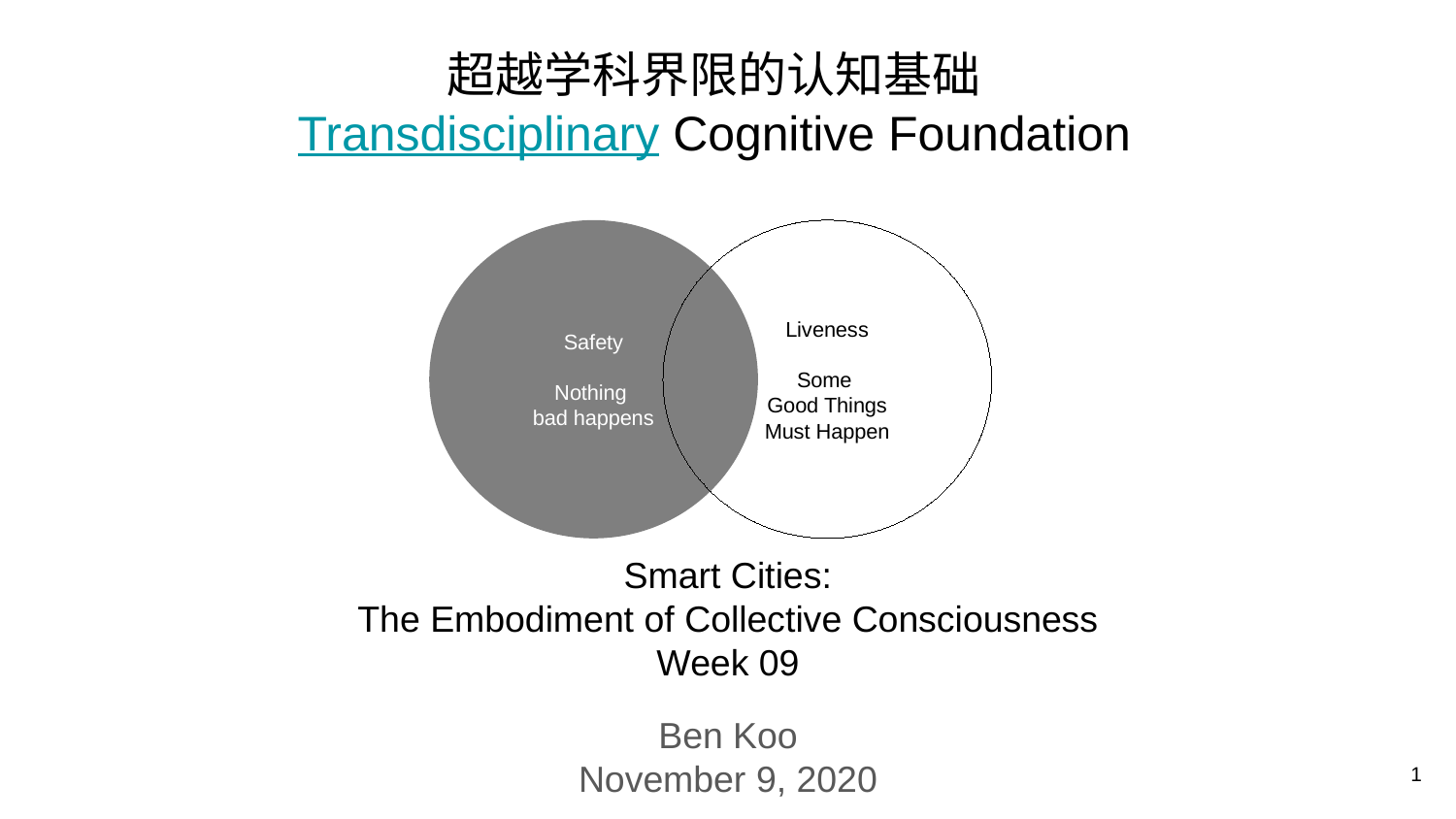

# 超越学科界限的认知基础 Transdisciplinary Cognitive Foundation
Safety

Nothing
bad happens
Liveness

Some
Good Things
Must Happen
Smart Cities:
The Embodiment of Collective Consciousness
Week 09
Ben Koo
November 9, 2020
1